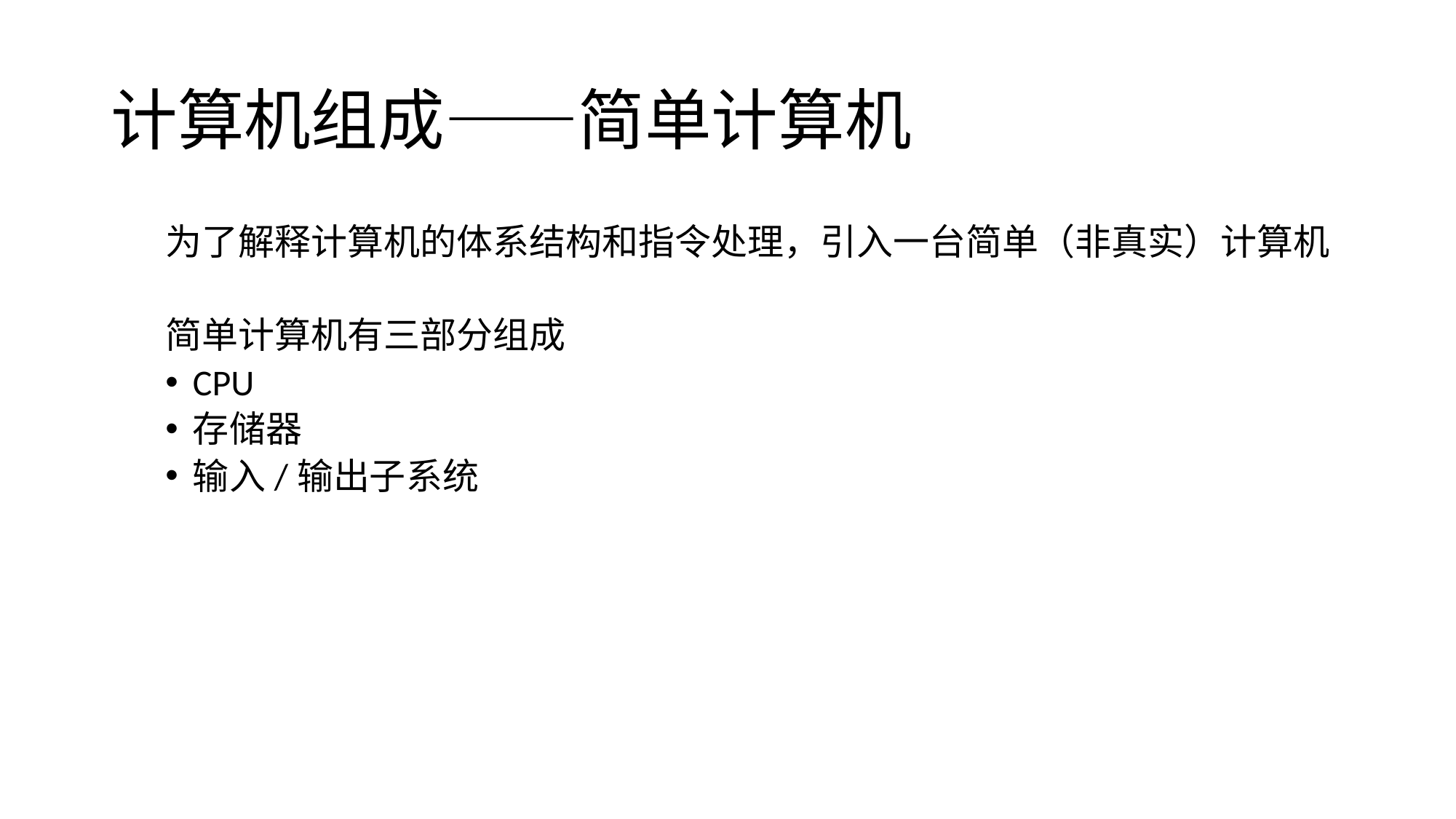

# 计算机组成——简单计算机
为了解释计算机的体系结构和指令处理，引入一台简单（非真实）计算机

简单计算机有三部分组成
CPU
存储器
输入/输出子系统